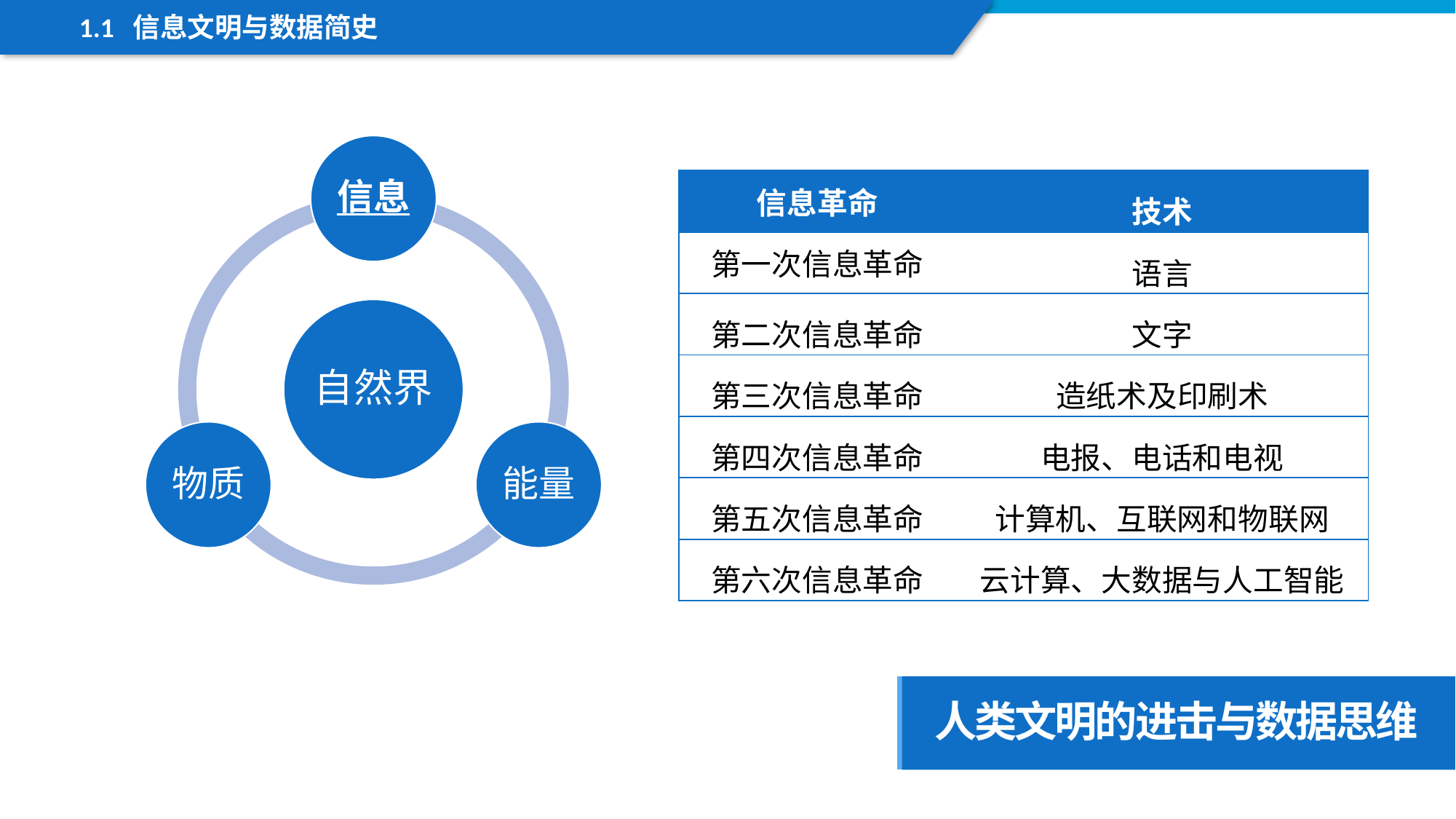

1.1  信息文明与数据简史
自然界
信息
能量
物质
| 信息革命 | 技术 |
| --- | --- |
| 第一次信息革命 | 语言 |
| 第二次信息革命 | 文字 |
| 第三次信息革命 | 造纸术及印刷术 |
| 第四次信息革命 | 电报、电话和电视 |
| 第五次信息革命 | 计算机、互联网和物联网 |
| 第六次信息革命 | 云计算、大数据与人工智能 |
人类文明的进击与数据思维